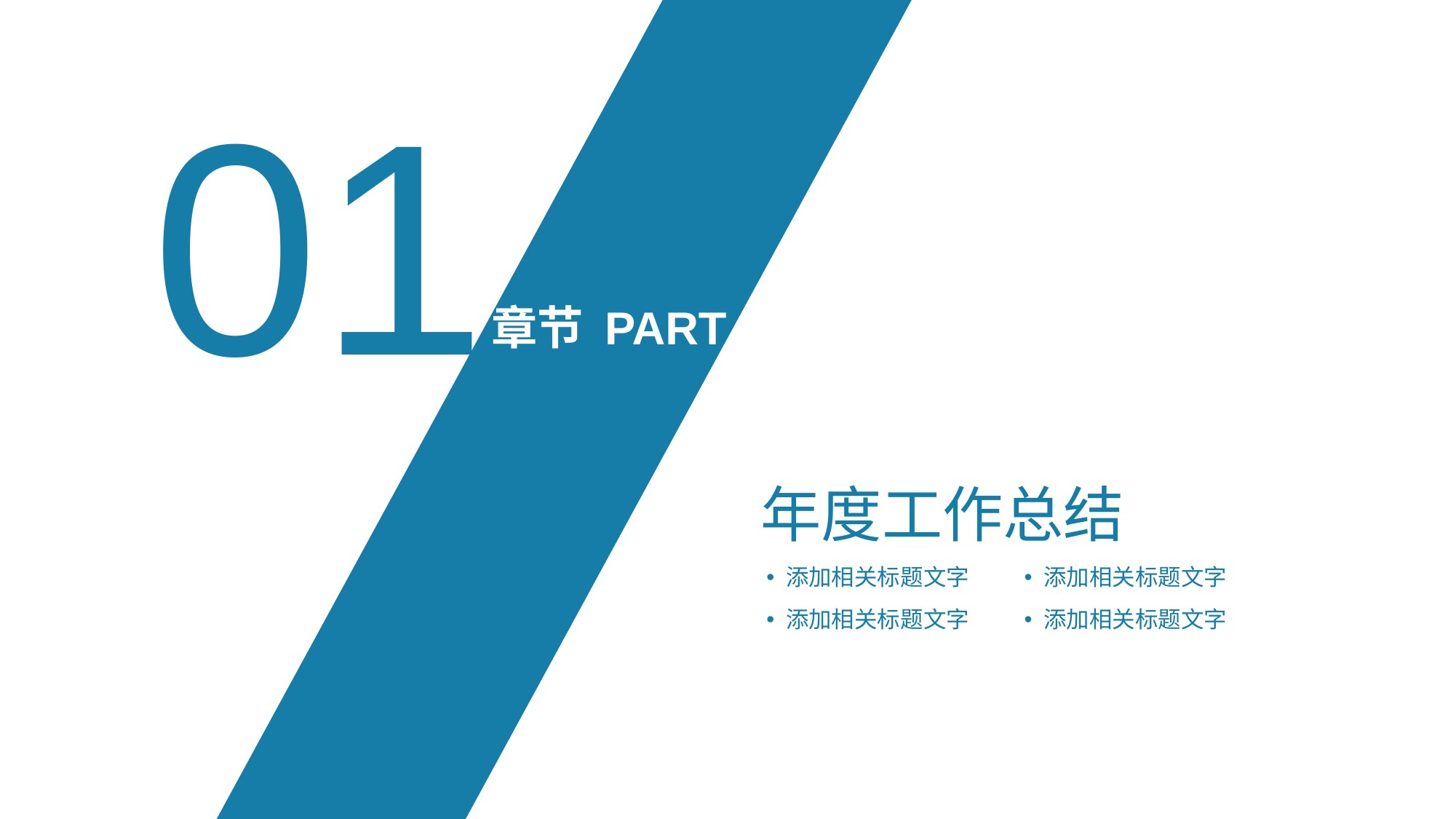

01
章节 PART
年度工作总结
添加相关标题文字
添加相关标题文字
添加相关标题文字
添加相关标题文字